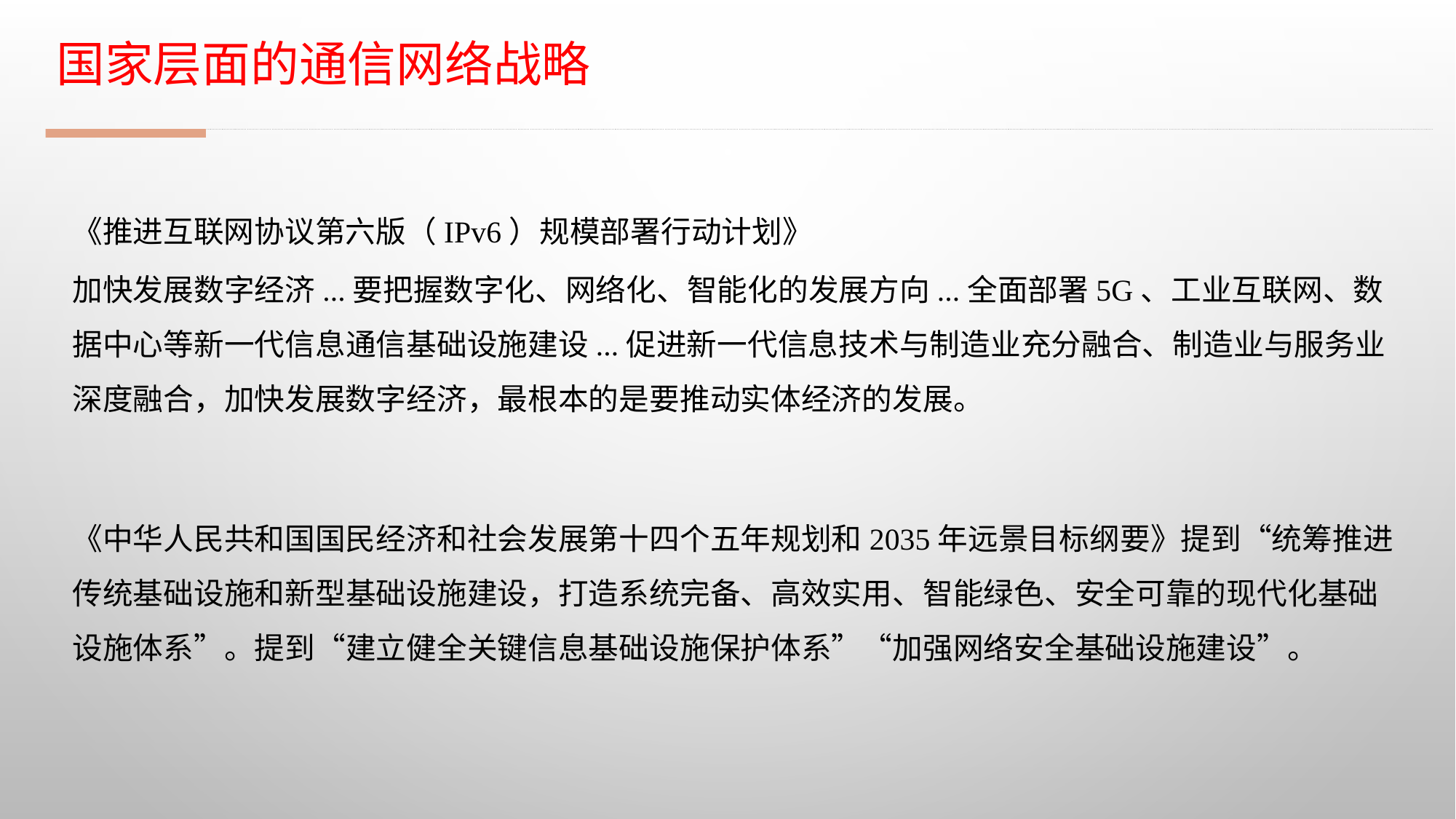

# 国家层面的通信网络战略
《推进互联网协议第六版（IPv6）规模部署行动计划》
加快发展数字经济...要把握数字化、网络化、智能化的发展方向...全面部署5G、工业互联网、数据中心等新一代信息通信基础设施建设...促进新一代信息技术与制造业充分融合、制造业与服务业深度融合，加快发展数字经济，最根本的是要推动实体经济的发展。
《中华人民共和国国民经济和社会发展第十四个五年规划和2035年远景目标纲要》提到“统筹推进传统基础设施和新型基础设施建设，打造系统完备、高效实用、智能绿色、安全可靠的现代化基础设施体系”。提到“建立健全关键信息基础设施保护体系”“加强网络安全基础设施建设”。